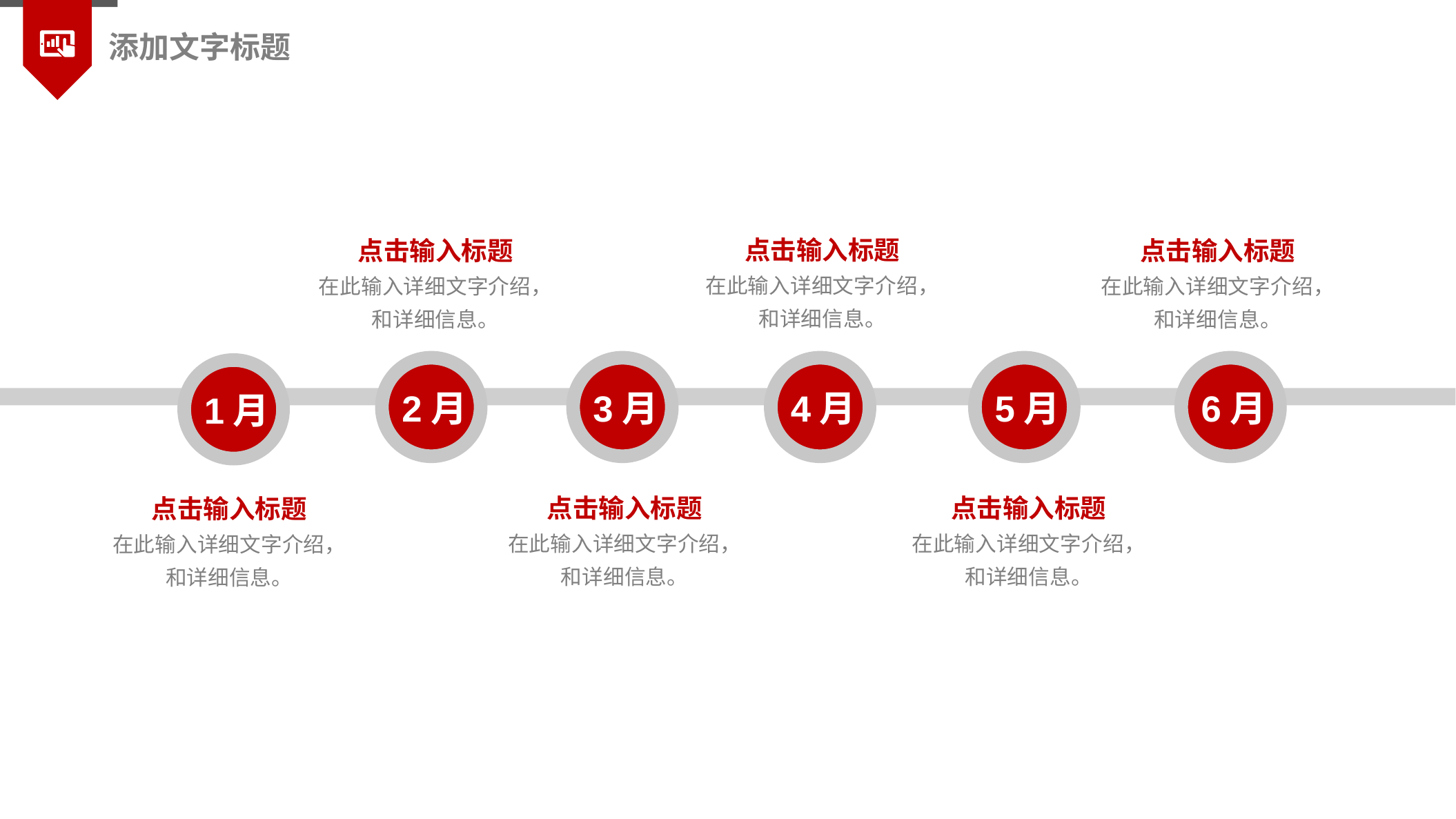

添加文字标题

点击输入标题
在此输入详细文字介绍，
和详细信息。
点击输入标题
在此输入详细文字介绍，
和详细信息。
点击输入标题
在此输入详细文字介绍，
和详细信息。

2月

3月

4月

5月

6月

1月
点击输入标题
在此输入详细文字介绍，
和详细信息。
点击输入标题
在此输入详细文字介绍，
和详细信息。
点击输入标题
在此输入详细文字介绍，
和详细信息。